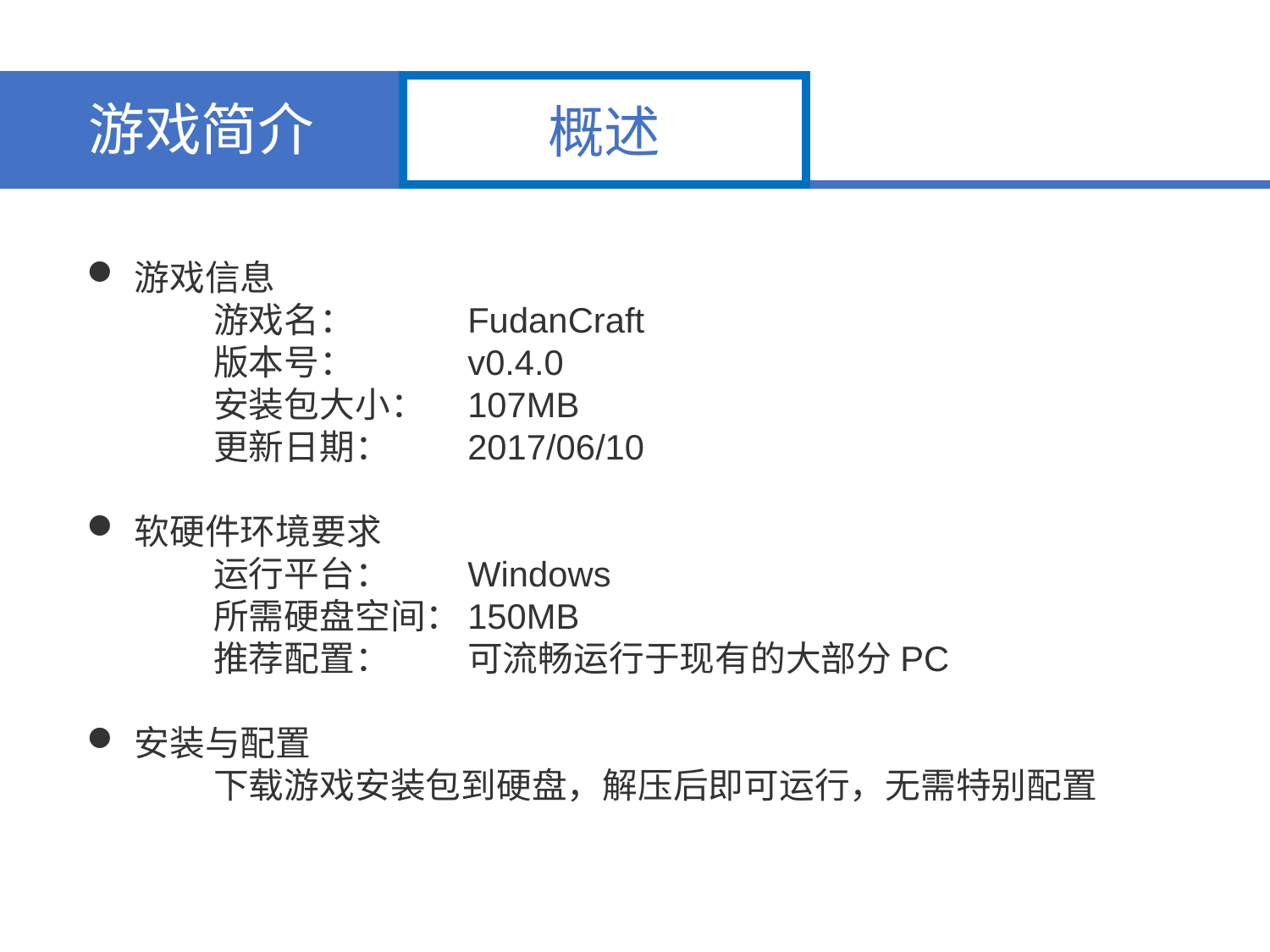

游戏简介
概述
游戏信息
	游戏名：	FudanCraft
	版本号：	v0.4.0
	安装包大小：	107MB
	更新日期：	2017/06/10

软硬件环境要求
	运行平台：	Windows
	所需硬盘空间：	150MB
	推荐配置：	可流畅运行于现有的大部分PC

安装与配置
	下载游戏安装包到硬盘，解压后即可运行，无需特别配置